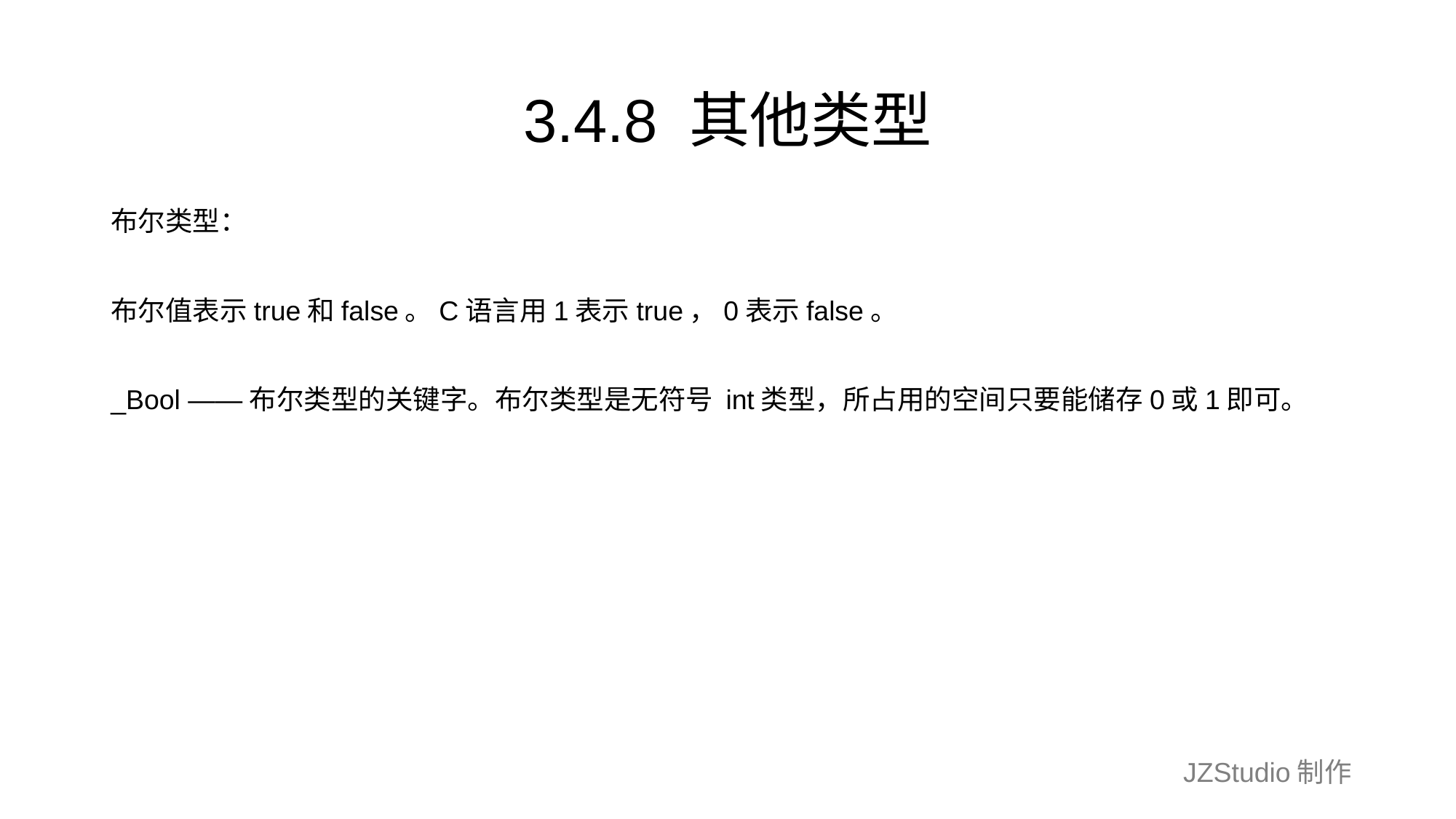

# 3.4.8 其他类型
布尔类型：

布尔值表示true和false。C语言用1表示true，0表示false。

_Bool ——布尔类型的关键字。布尔类型是无符号 int类型，所占用的空间只要能储存0或1即可。